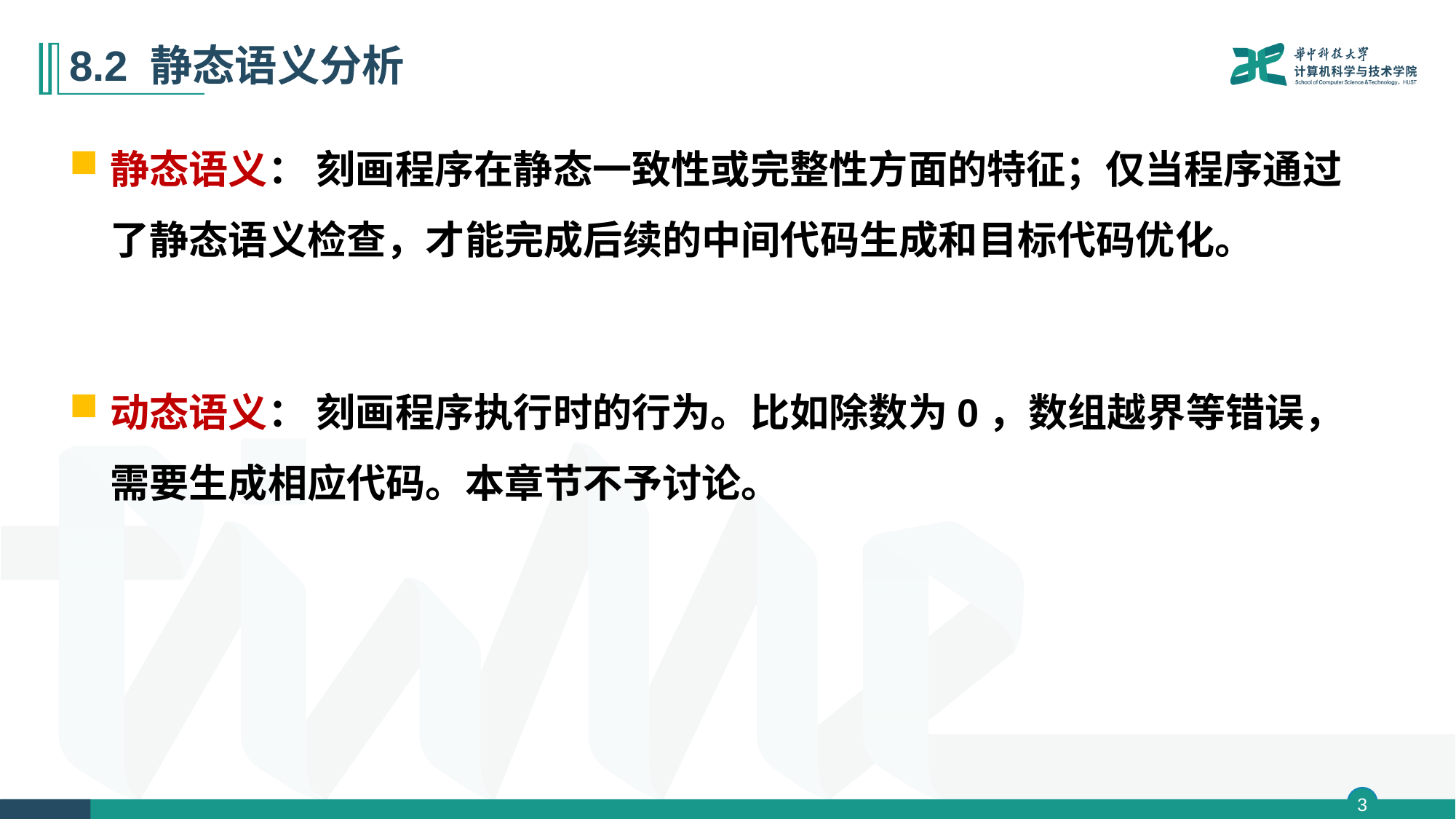

# 8.2 静态语义分析
静态语义： 刻画程序在静态一致性或完整性方面的特征；仅当程序通过了静态语义检查，才能完成后续的中间代码生成和目标代码优化。

动态语义： 刻画程序执行时的行为。比如除数为0，数组越界等错误，需要生成相应代码。本章节不予讨论。